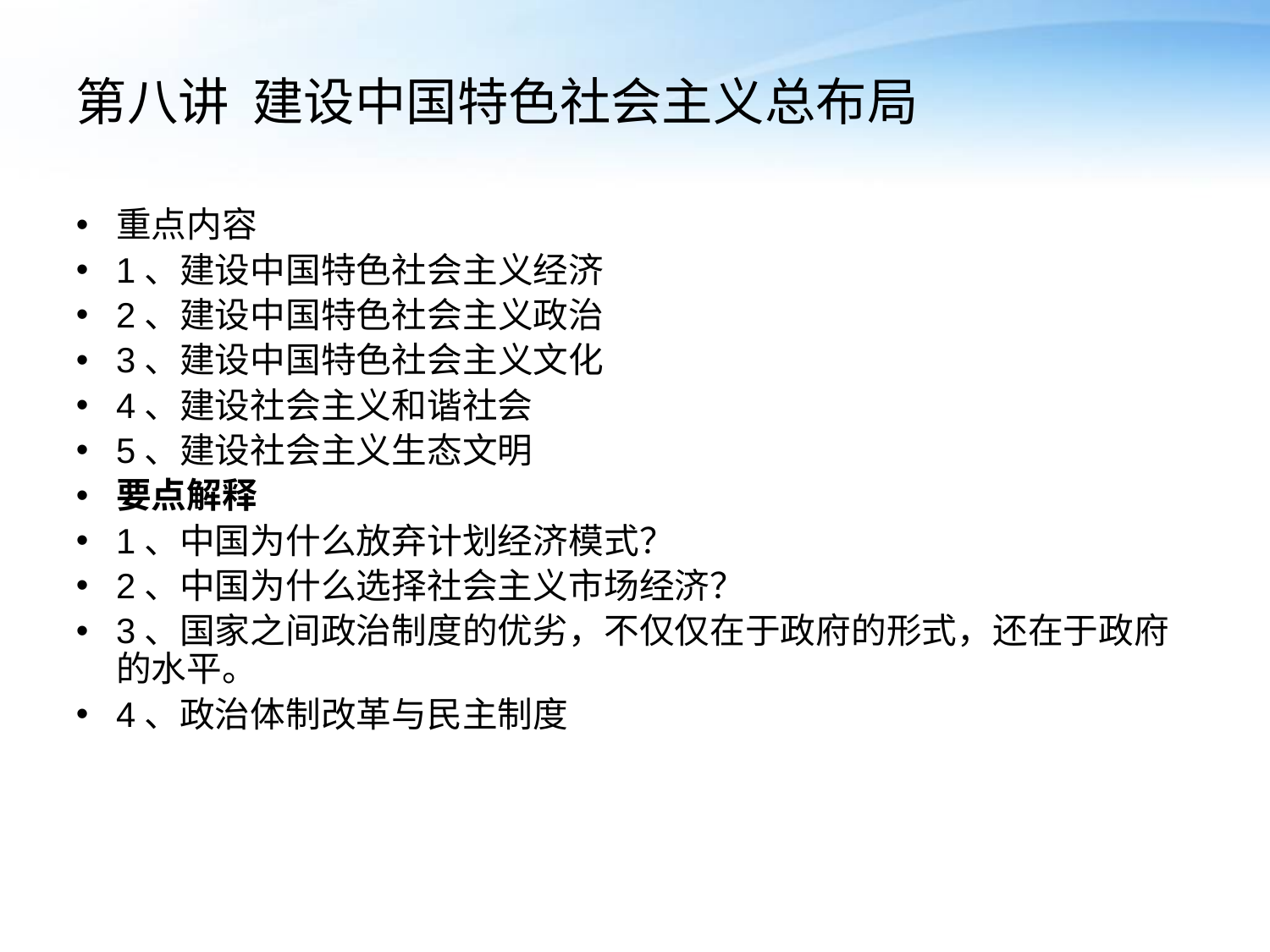

# 第八讲  建设中国特色社会主义总布局
重点内容
1、建设中国特色社会主义经济
2、建设中国特色社会主义政治
3、建设中国特色社会主义文化
4、建设社会主义和谐社会
5、建设社会主义生态文明
要点解释
1、中国为什么放弃计划经济模式？
2、中国为什么选择社会主义市场经济？
3、国家之间政治制度的优劣，不仅仅在于政府的形式，还在于政府的水平。
4、政治体制改革与民主制度